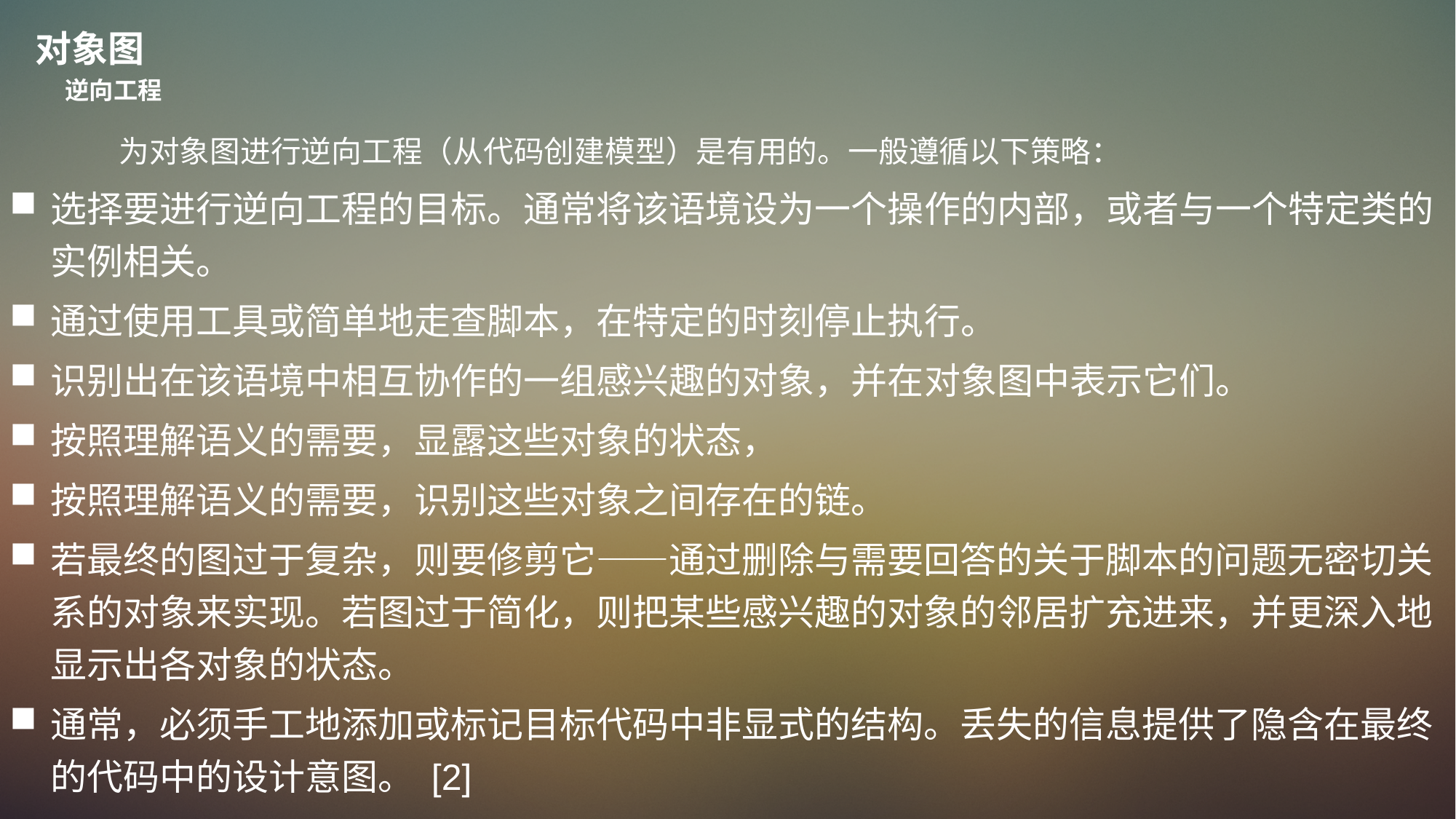

对象图
逆向工程
	为对象图进行逆向工程（从代码创建模型）是有用的。一般遵循以下策略：
选择要进行逆向工程的目标。通常将该语境设为一个操作的内部，或者与一个特定类的实例相关。
通过使用工具或简单地走查脚本，在特定的时刻停止执行。
识别出在该语境中相互协作的一组感兴趣的对象，并在对象图中表示它们。
按照理解语义的需要，显露这些对象的状态，
按照理解语义的需要，识别这些对象之间存在的链。
若最终的图过于复杂，则要修剪它——通过删除与需要回答的关于脚本的问题无密切关系的对象来实现。若图过于简化，则把某些感兴趣的对象的邻居扩充进来，并更深入地显示出各对象的状态。
通常，必须手工地添加或标记目标代码中非显式的结构。丢失的信息提供了隐含在最终的代码中的设计意图。 [2]